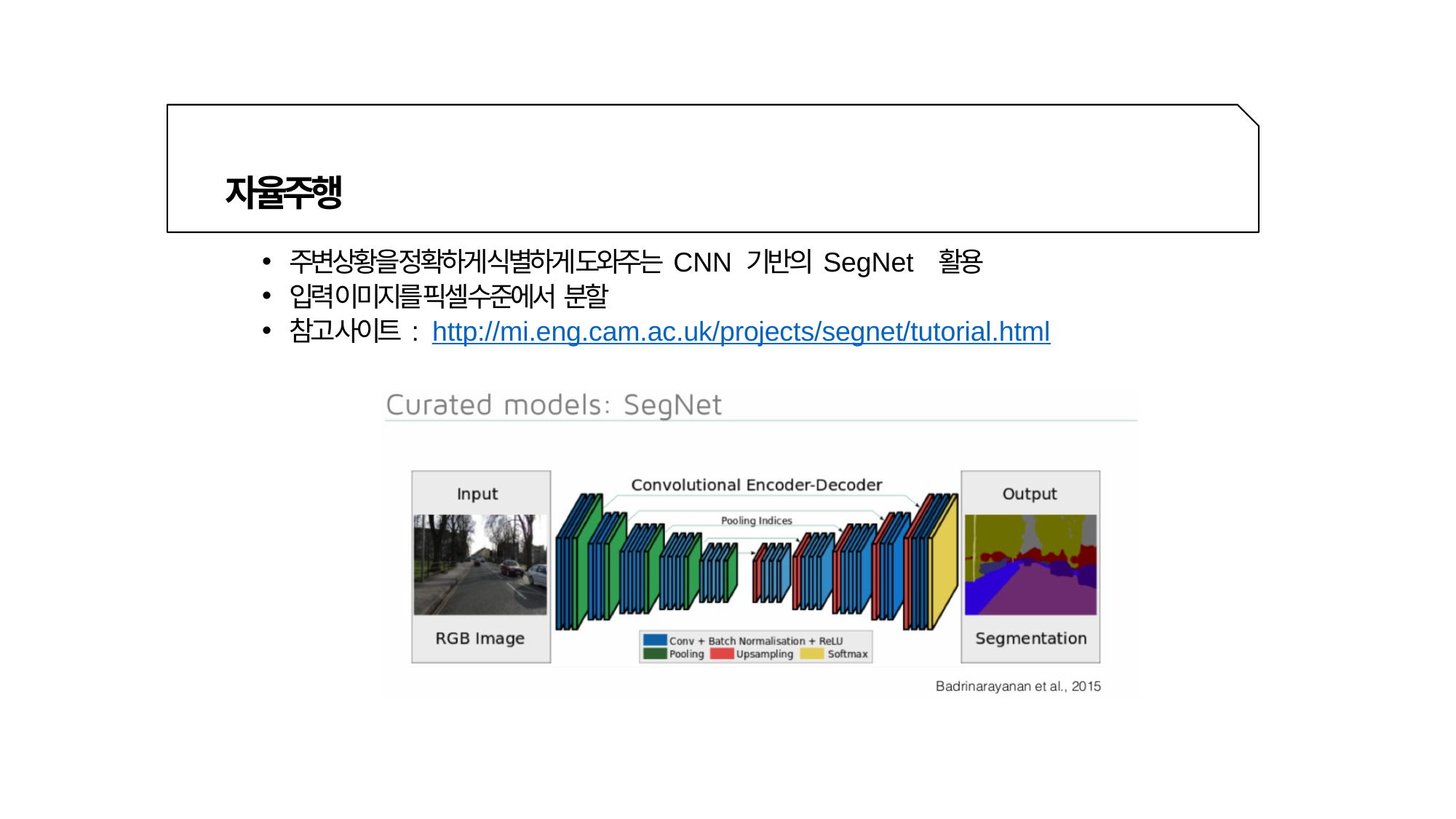

자율주행
주변상황을 정확하게 식별하게 도와주는 CNN 기반의 SegNet  활용
입력 이미지를 픽셀 수준에서 분할
참고 사이트 : http://mi.eng.cam.ac.uk/projects/segnet/tutorial.html